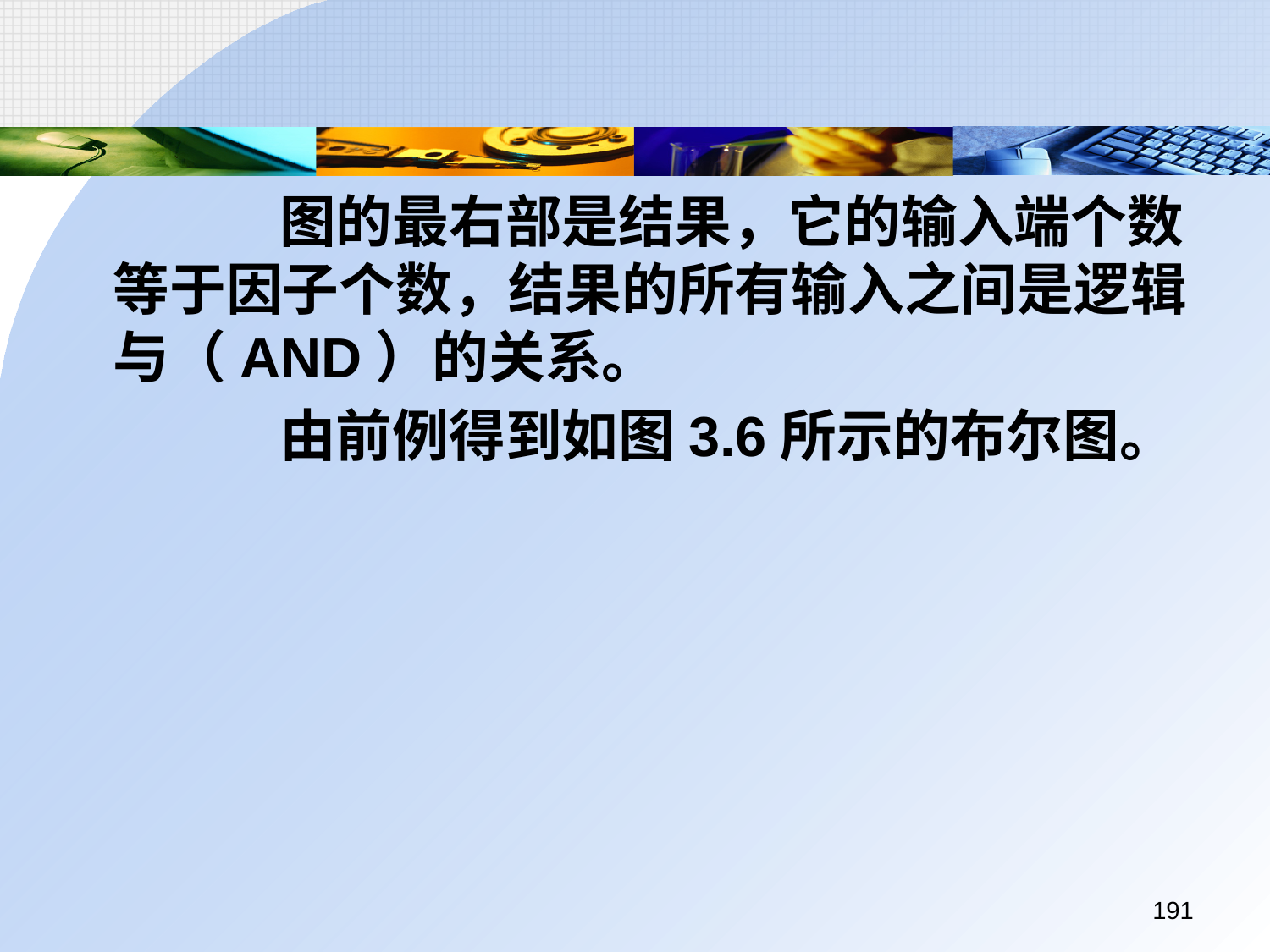

图的最右部是结果，它的输入端个数等于因子个数，结果的所有输入之间是逻辑与（AND）的关系。
		  由前例得到如图3.6所示的布尔图。

191